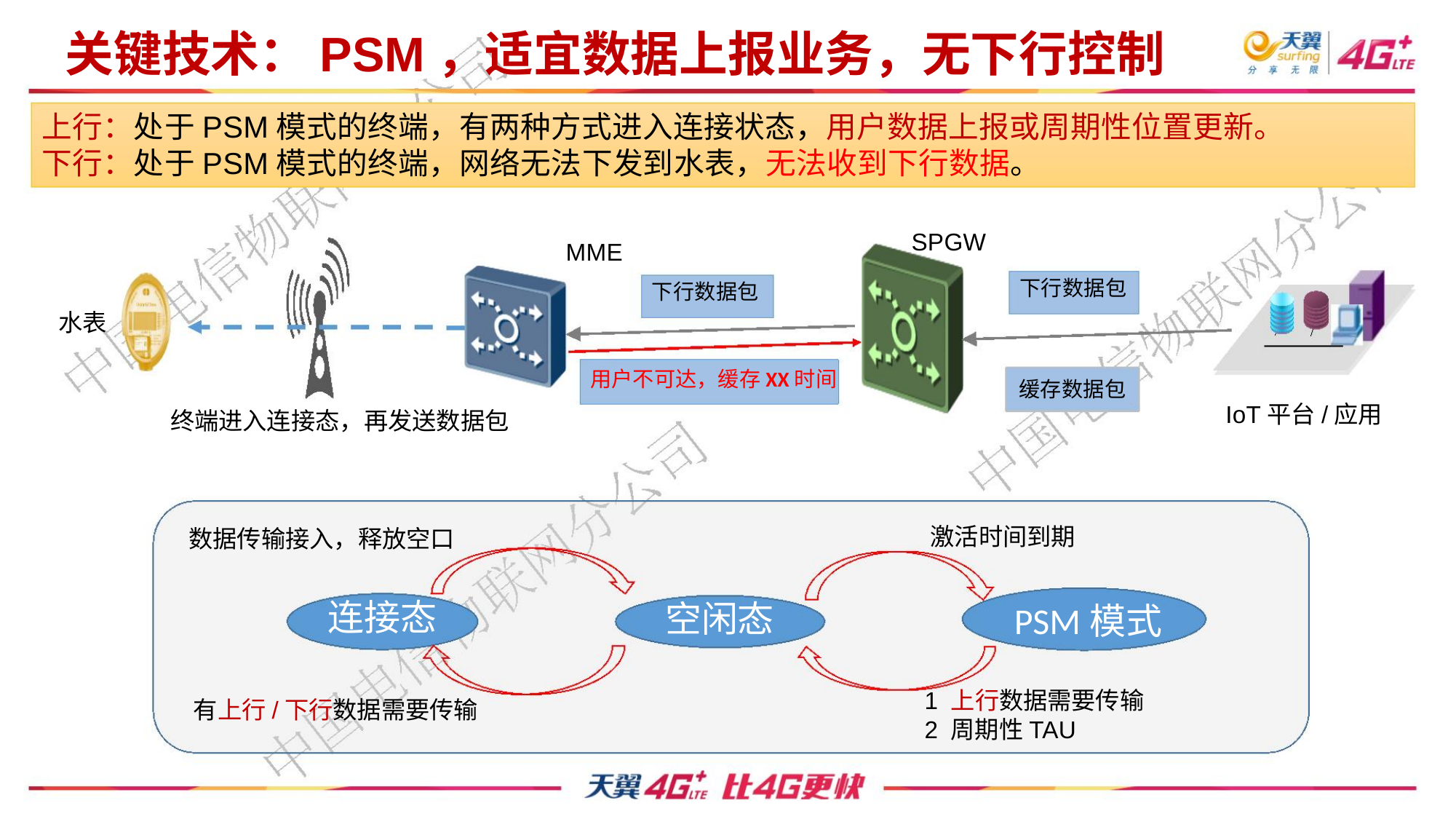

关键技术：PSM，适宜数据上报业务，无下行控制
上行：处于PSM模式的终端，有两种方式进入连接状态，用户数据上报或周期性位置更新。
下行：处于PSM模式的终端，网络无法下发到水表，无法收到下行数据。
SPGW
MME
下行数据包
缓存数据包
下行数据包
水表
用户不可达，缓存XX时间
IoT平台/应用
终端进入连接态，再发送数据包
激活时间到期
数据传输接入，释放空口
连接态
PSM模式
空闲态
1 上行数据需要传输
2 周期性TAU
有上行/下行数据需要传输